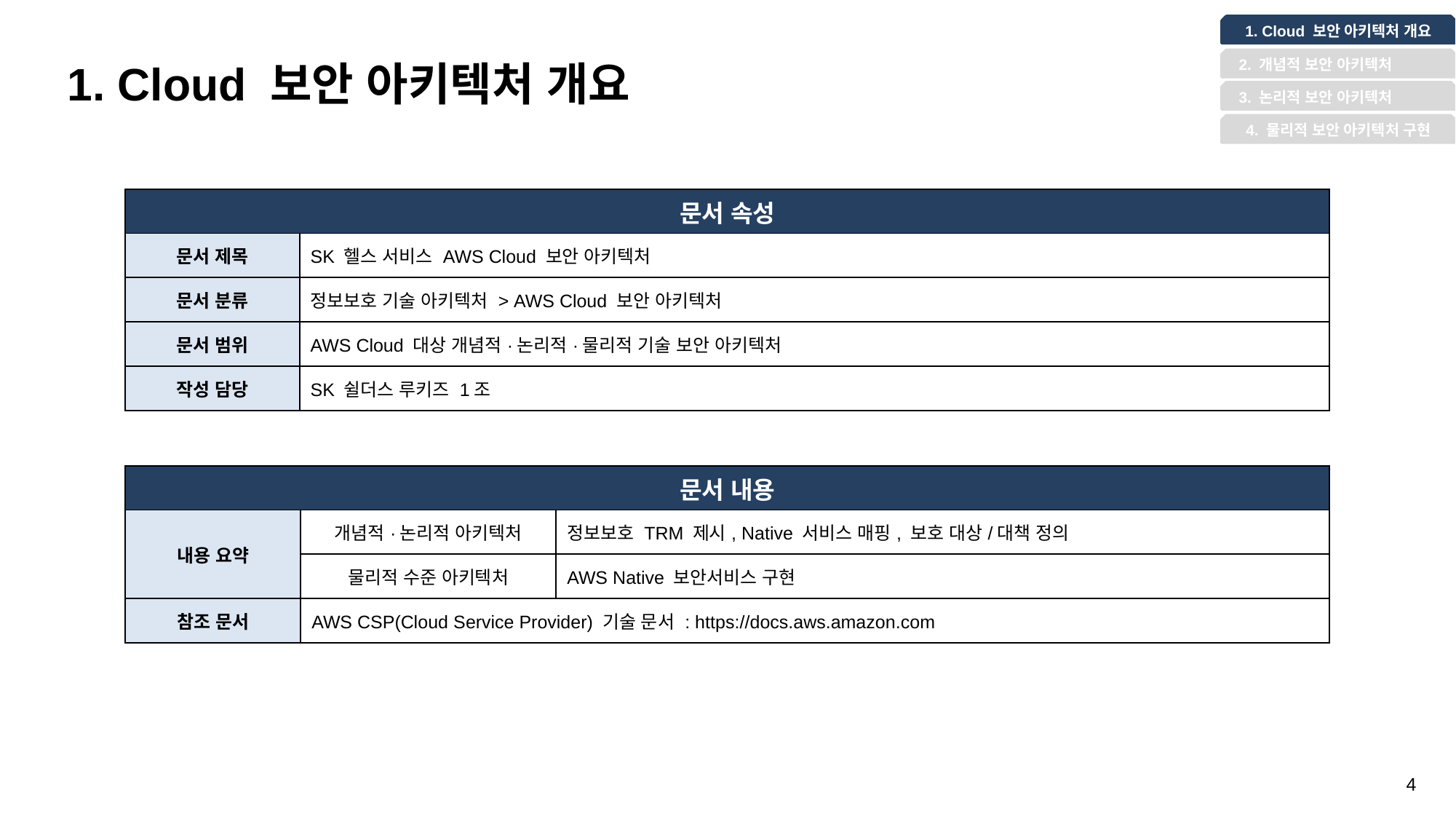

1. Cloud 보안 아키텍처 개요
1. Cloud 보안 아키텍처 개요
 2. 개념적 보안 아키텍처
 3. 논리적 보안 아키텍처
4. 물리적 보안 아키텍처 구현
| 문서 속성 |  |
| --- | --- |
| 문서 제목 | SK 헬스 서비스 AWS Cloud 보안 아키텍처 |
| 문서 분류 | 정보보호 기술 아키텍처 > AWS Cloud 보안 아키텍처 |
| 문서 범위 | AWS Cloud 대상 개념적·논리적·물리적 기술 보안 아키텍처 |
| 작성 담당 | SK 쉴더스 루키즈 1조 |
| 문서 내용 |  |  |
| --- | --- | --- |
| 내용 요약 | 개념적·논리적 아키텍처 | 정보보호 TRM 제시, Native 서비스 매핑, 보호 대상/대책 정의 |
|  | 물리적 수준 아키텍처 | AWS Native 보안서비스 구현 |
| 참조 문서 | AWS CSP(Cloud Service Provider) 기술 문서 : https://docs.aws.amazon.com |  |
4